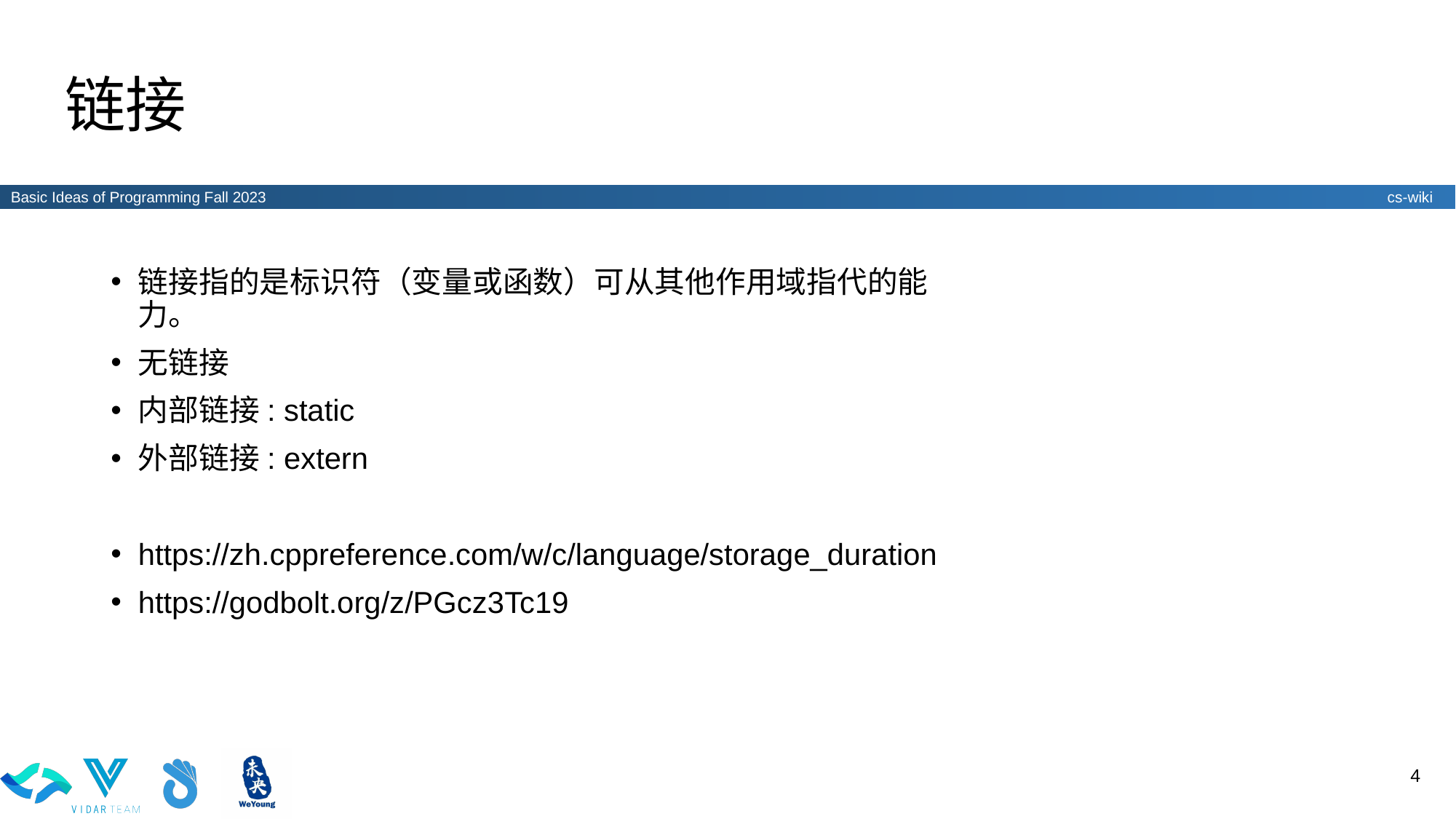

# 链接
链接指的是标识符（变量或函数）可从其他作用域指代的能力。
无链接
内部链接: static
外部链接: extern

https://zh.cppreference.com/w/c/language/storage_duration
https://godbolt.org/z/PGcz3Tc19